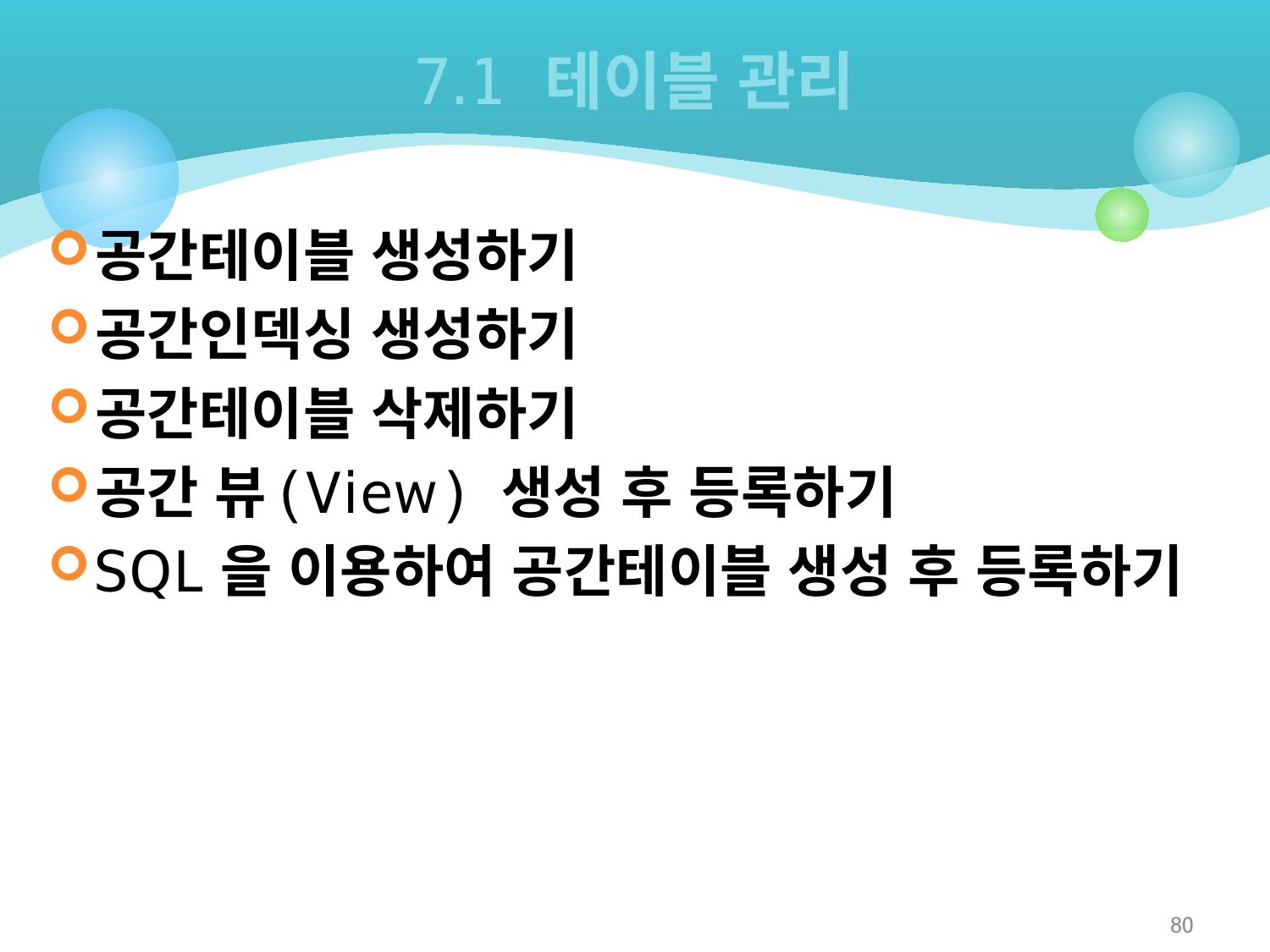

# 7.1 테이블 관리
공간테이블 생성하기
공간인덱싱 생성하기
공간테이블 삭제하기
공간 뷰(View) 생성 후 등록하기
SQL을 이용하여 공간테이블 생성 후 등록하기

80